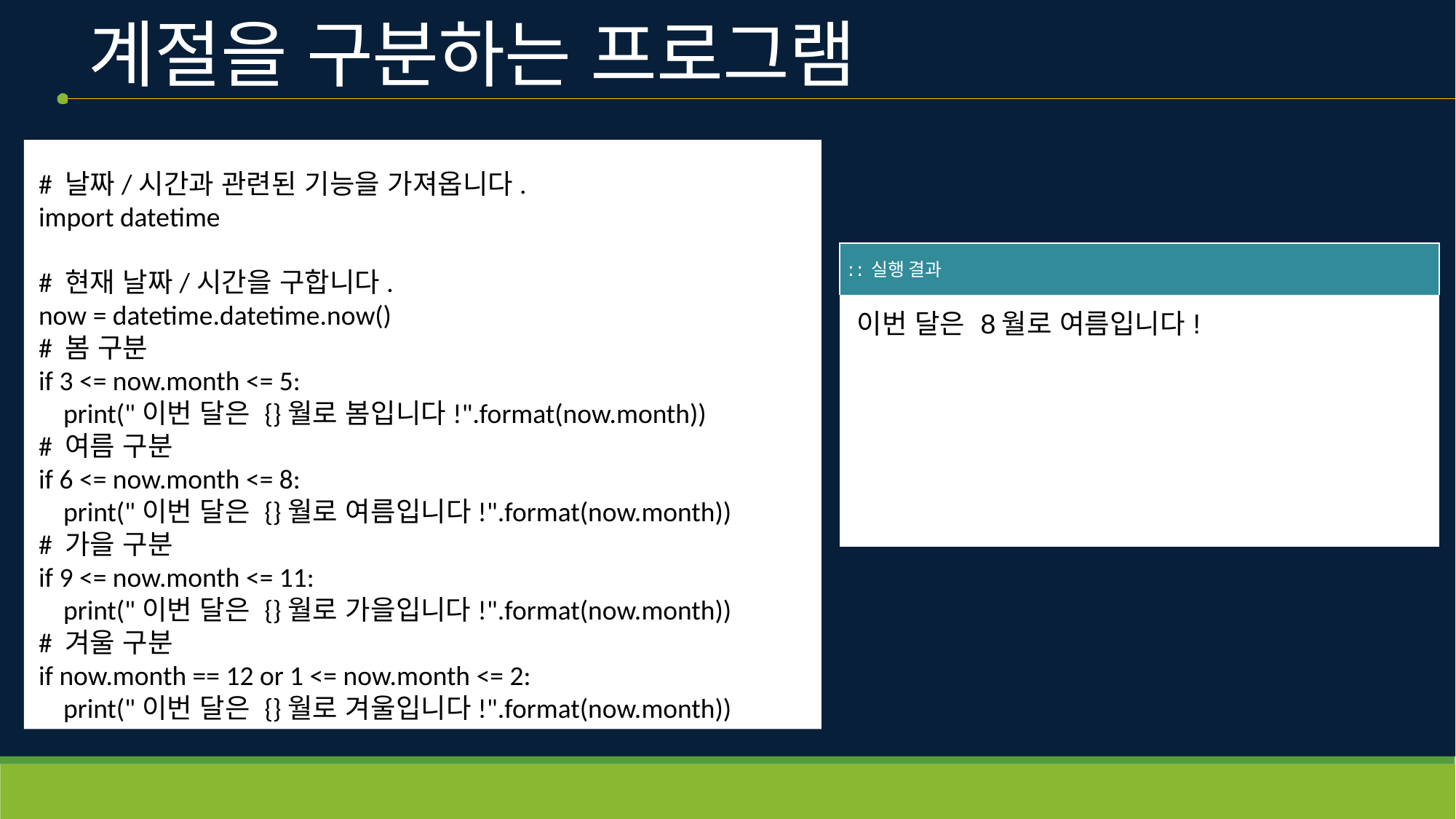

# 계절을 구분하는 프로그램

# 날짜/시간과 관련된 기능을 가져옵니다.
import datetime
# 현재 날짜/시간을 구합니다.
now = datetime.datetime.now()
# 봄 구분
if 3 <= now.month <= 5:
    print("이번 달은 {}월로 봄입니다!".format(now.month))
# 여름 구분
if 6 <= now.month <= 8:
    print("이번 달은 {}월로 여름입니다!".format(now.month))
# 가을 구분
if 9 <= now.month <= 11:
    print("이번 달은 {}월로 가을입니다!".format(now.month))
# 겨울 구분
if now.month == 12 or 1 <= now.month <= 2:
    print("이번 달은 {}월로 겨울입니다!".format(now.month))

| ː ː 실행 결과 |
| --- |
| 이번 달은 8월로 여름입니다! |